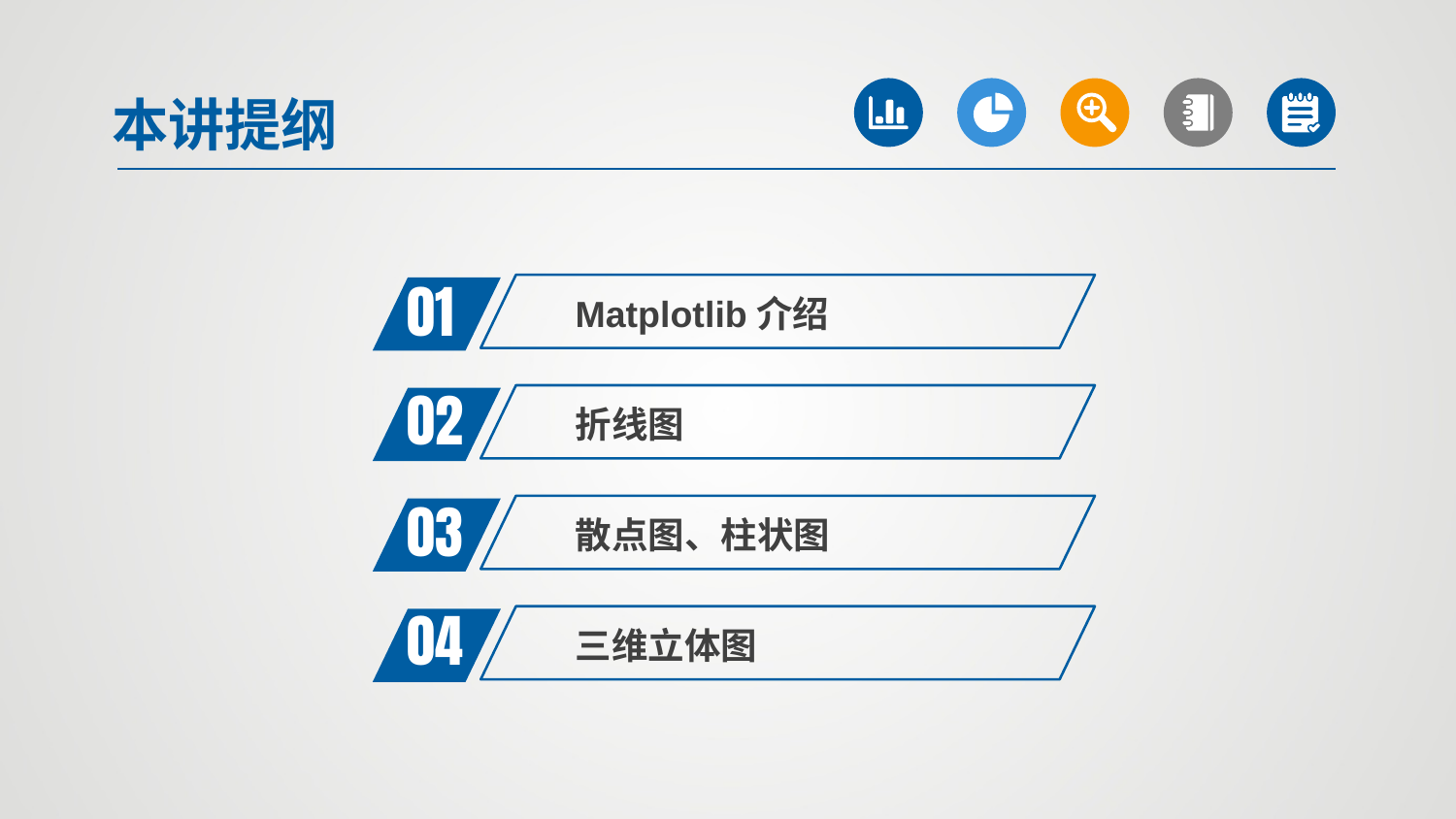

本讲提纲
01

Matplotlib介绍
02

折线图
03

散点图、柱状图
04

三维立体图